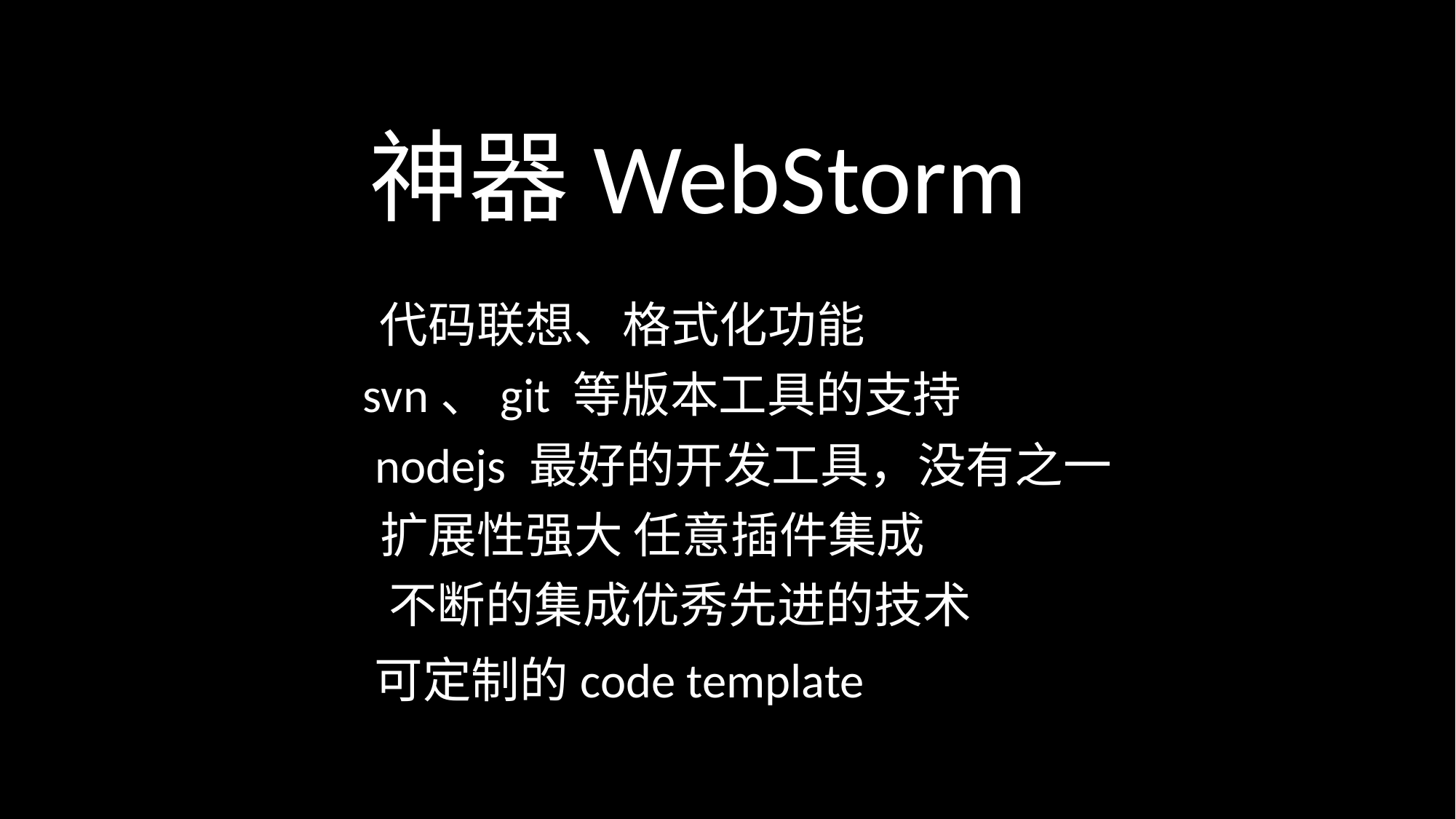

神器WebStorm
代码联想、格式化功能
svn、git 等版本工具的支持
nodejs 最好的开发工具，没有之一
扩展性强大 任意插件集成
不断的集成优秀先进的技术
可定制的code template